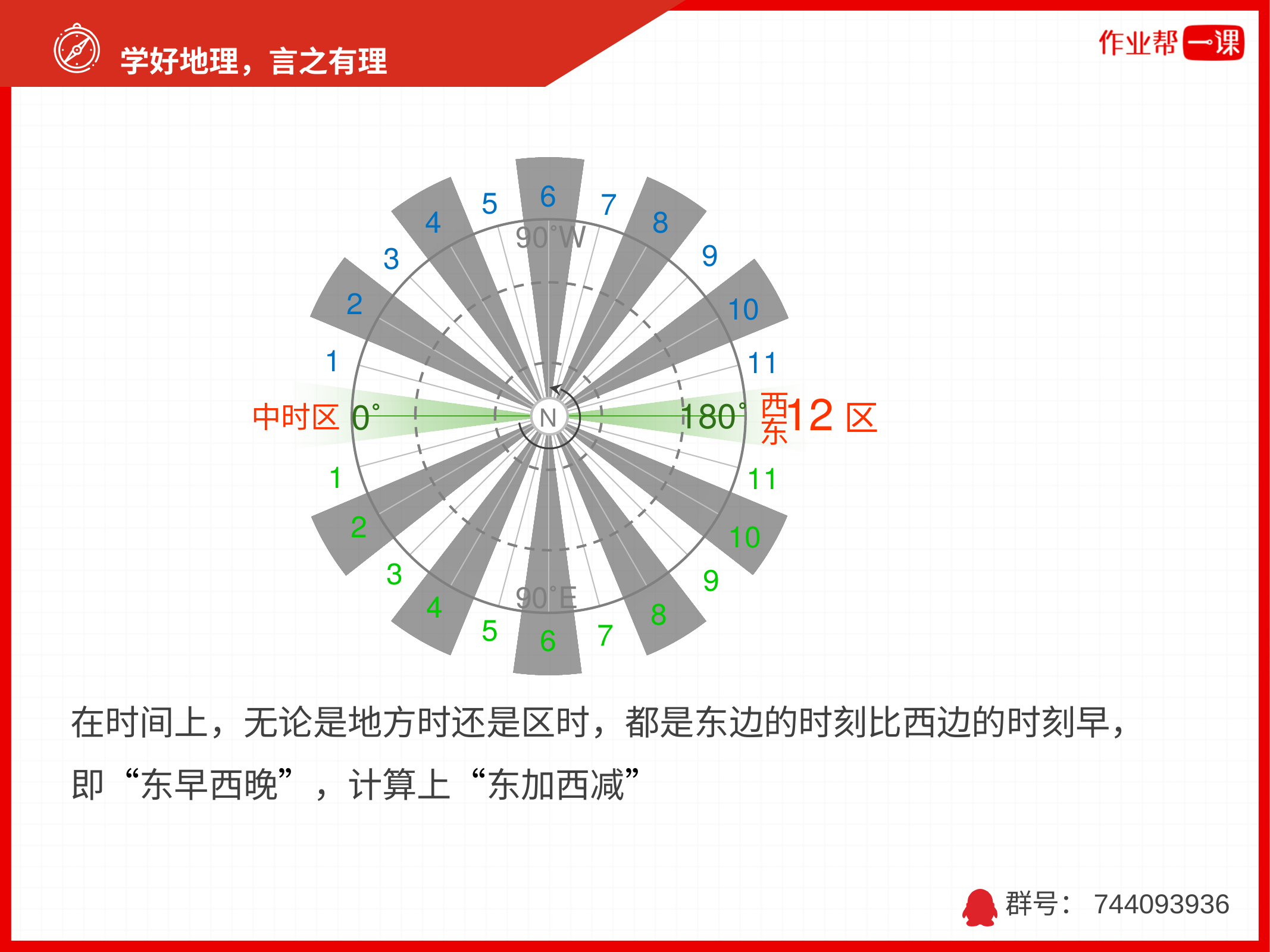

6
5
7
8
4
9
3
2
10
1
11
西
90˚W

12区
东
1
11
2
10
3
9
4
8
5
7
6

N

180˚
0˚
中时区
90˚E
在时间上，无论是地方时还是区时，都是东边的时刻比西边的时刻早，即“东早西晚”，计算上“东加西减”